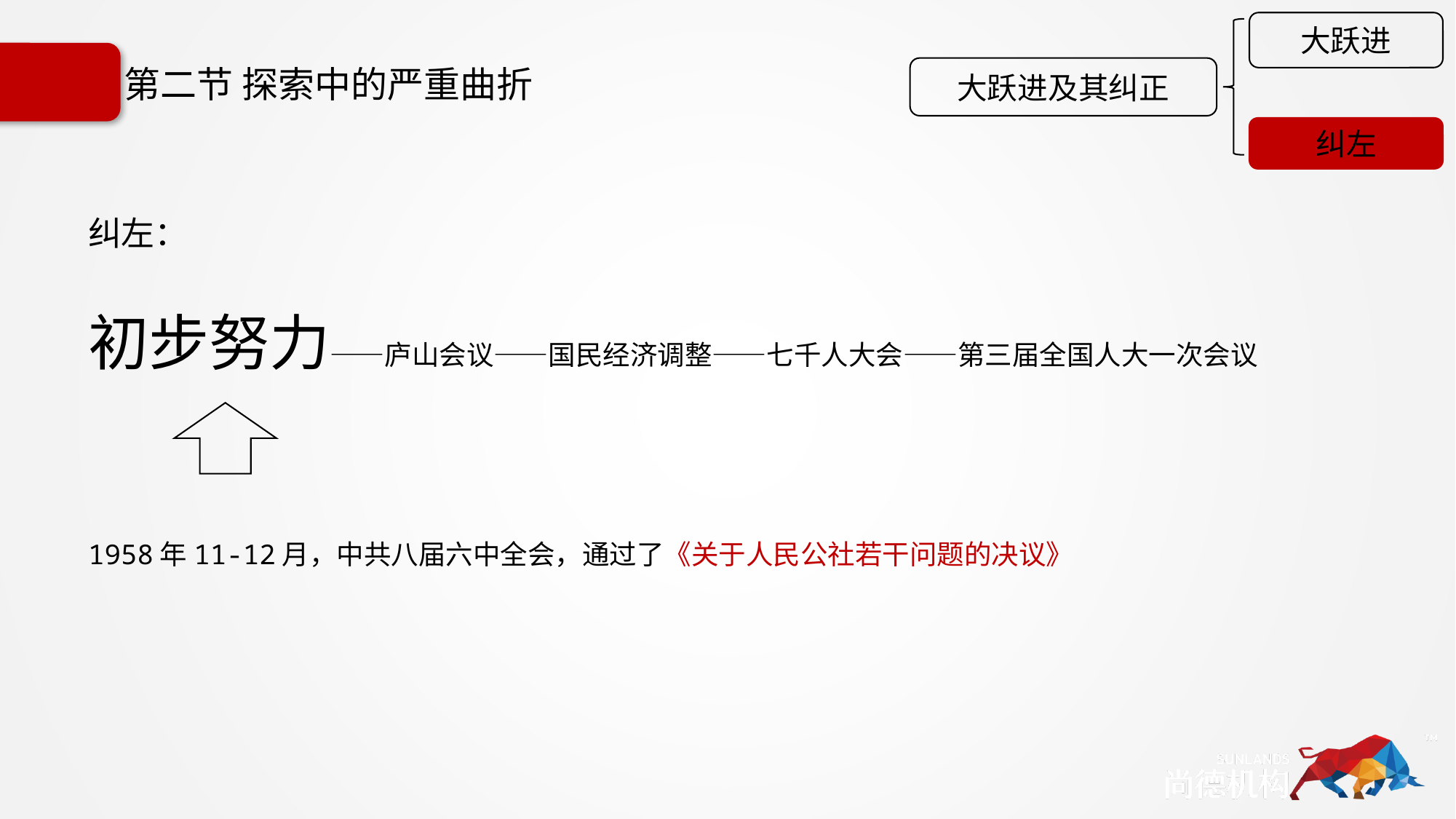

大跃进

大跃进及其纠正
纠左
# 第二节 探索中的严重曲折
纠左：
初步努力——庐山会议——国民经济调整——七千人大会——第三届全国人大一次会议

1958年11-12月，中共八届六中全会，通过了《关于人民公社若干问题的决议》